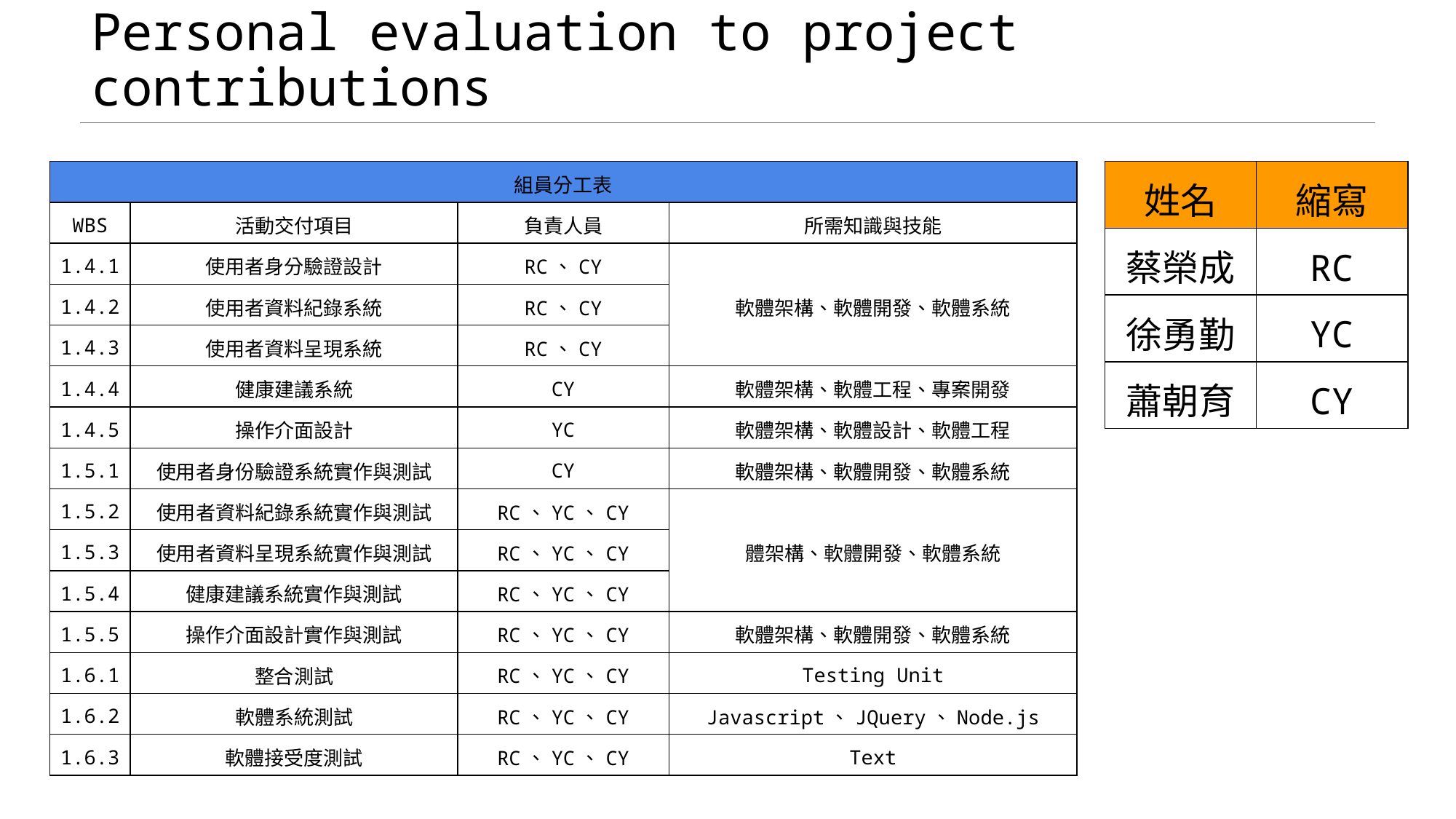

# Personal evaluation to project contributions
| 組員分工表 |  |  |  |
| --- | --- | --- | --- |
| WBS | 活動交付項目 | 負責人員 | 所需知識與技能 |
| 1.4.1 | 使用者身分驗證設計 | RC、CY | 軟體架構、軟體開發、軟體系統 |
| 1.4.2 | 使用者資料紀錄系統 | RC、CY |  |
| 1.4.3 | 使用者資料呈現系統 | RC、CY |  |
| 1.4.4 | 健康建議系統 | CY | 軟體架構、軟體工程、專案開發 |
| 1.4.5 | 操作介面設計 | YC | 軟體架構、軟體設計、軟體工程 |
| 1.5.1 | 使用者身份驗證系統實作與測試 | CY | 軟體架構、軟體開發、軟體系統 |
| 1.5.2 | 使用者資料紀錄系統實作與測試 | RC、YC、CY | 體架構、軟體開發、軟體系統 |
| 1.5.3 | 使用者資料呈現系統實作與測試 | RC、YC、CY |  |
| 1.5.4 | 健康建議系統實作與測試 | RC、YC、CY |  |
| 1.5.5 | 操作介面設計實作與測試 | RC、YC、CY | 軟體架構、軟體開發、軟體系統 |
| 1.6.1 | 整合測試 | RC、YC、CY | Testing Unit |
| 1.6.2 | 軟體系統測試 | RC、YC、CY | Javascript、JQuery、Node.js |
| 1.6.3 | 軟體接受度測試 | RC、YC、CY | Text |
| 姓名 | 縮寫 |
| --- | --- |
| 蔡榮成 | RC |
| 徐勇勤 | YC |
| 蕭朝育 | CY |